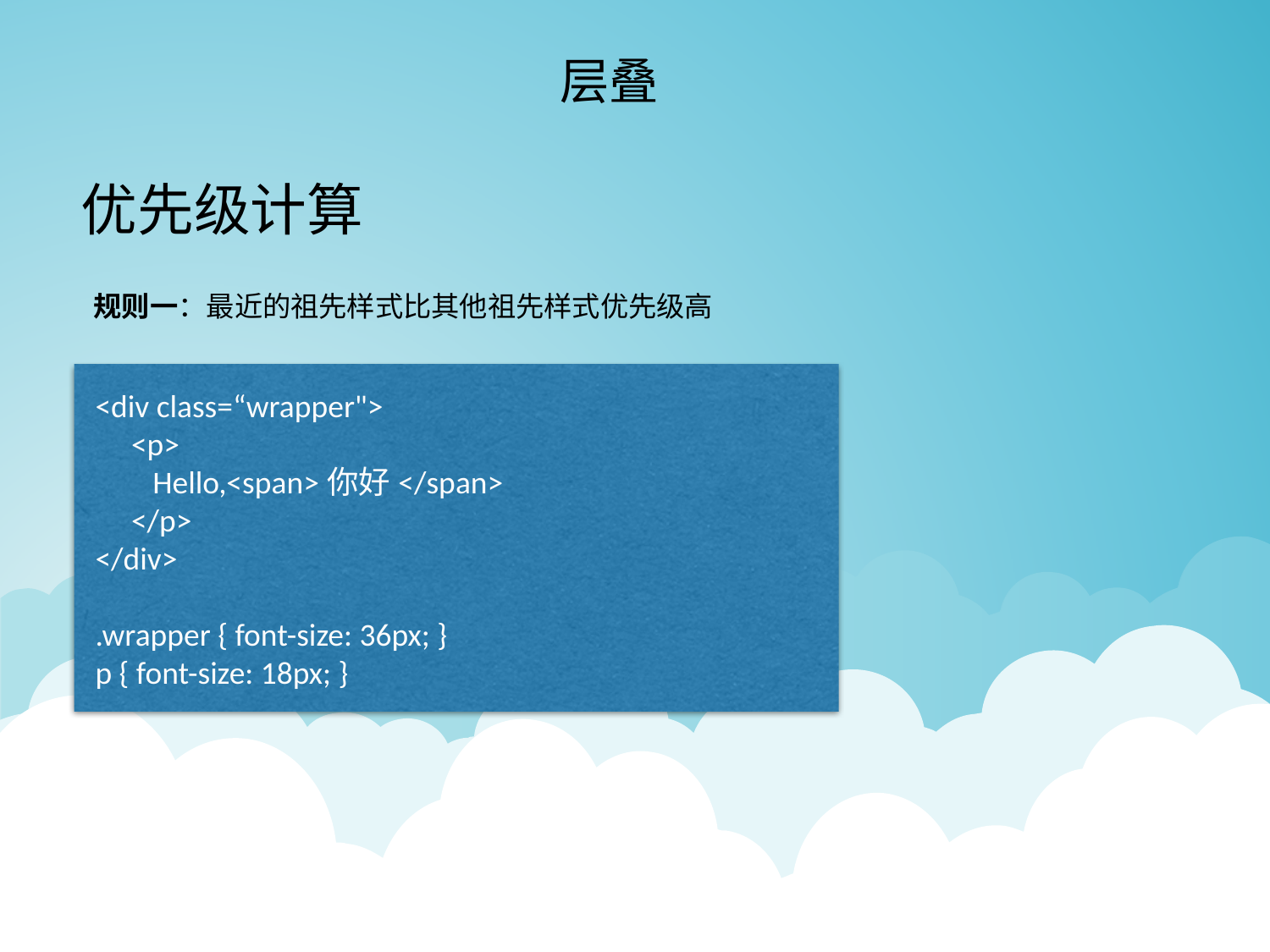

层叠
优先级计算
规则一：最近的祖先样式比其他祖先样式优先级高
<div class=“wrapper">
     <p>
        Hello,<span>你好</span>
     </p>
</div>

.wrapper { font-size: 36px; }
p { font-size: 18px; }